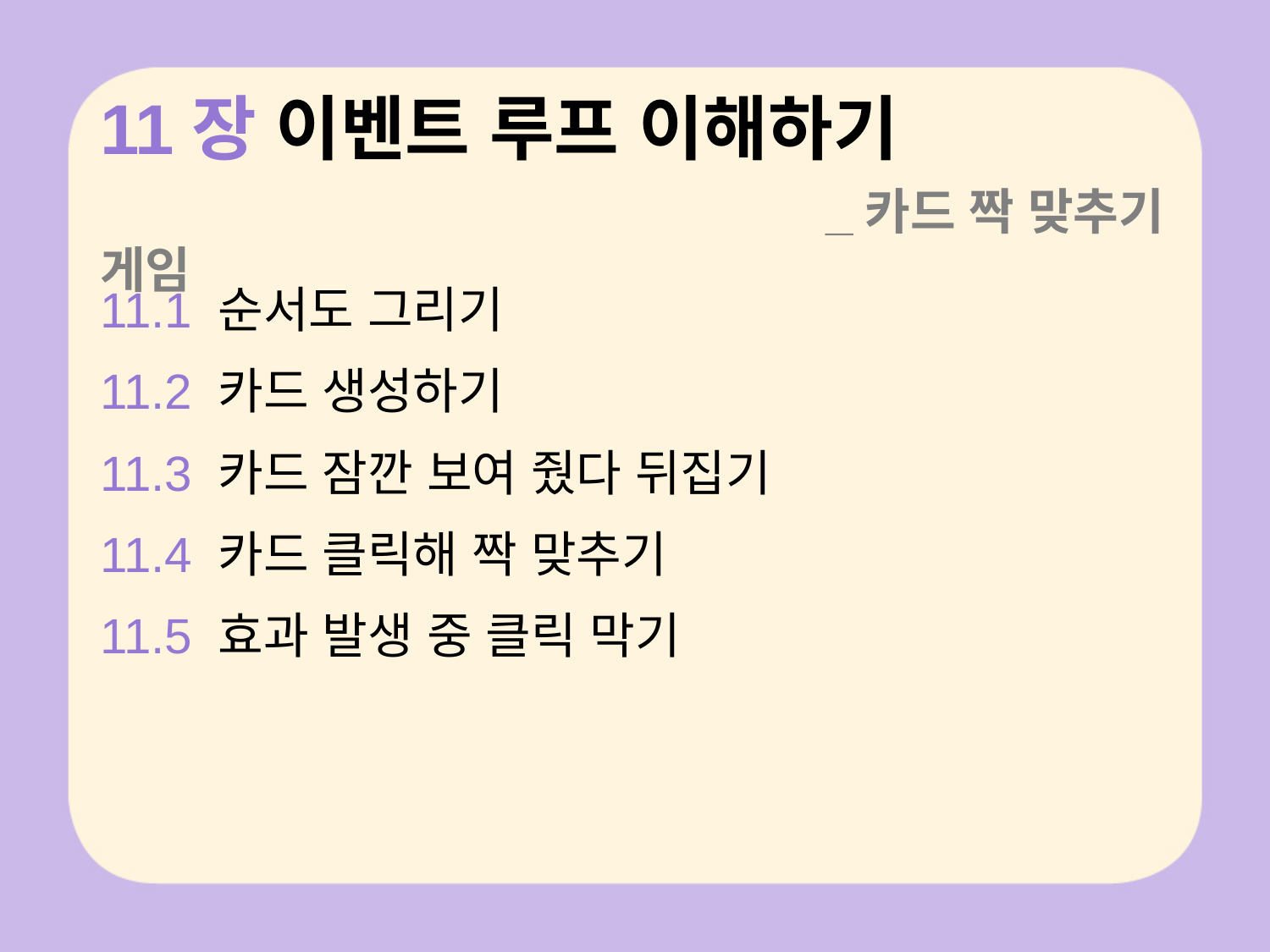

# 11장 이벤트 루프 이해하기 _카드 짝 맞추기 게임
11.1 순서도 그리기
11.2 카드 생성하기
11.3 카드 잠깐 보여 줬다 뒤집기
11.4 카드 클릭해 짝 맞추기
11.5 효과 발생 중 클릭 막기